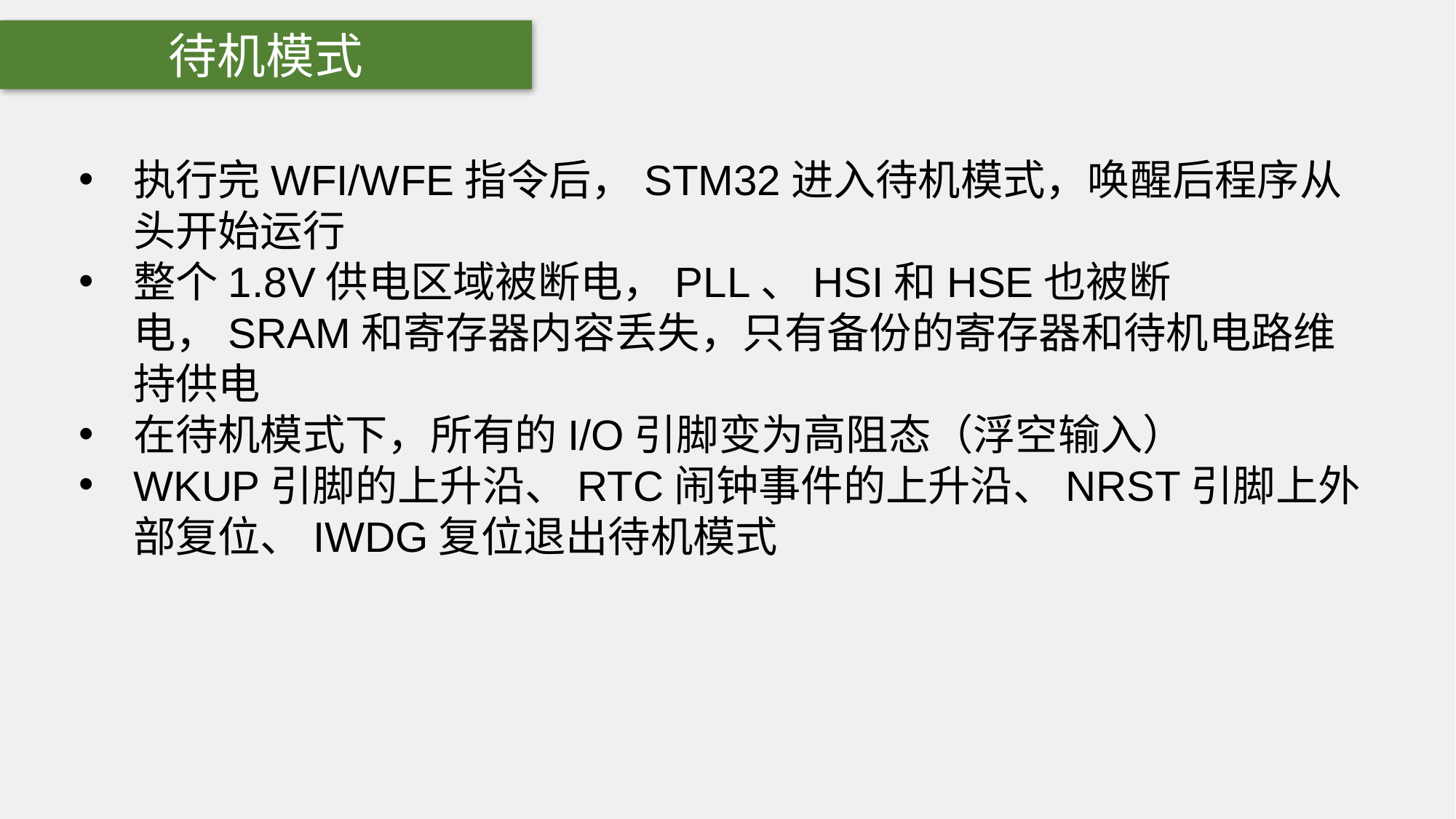

待机模式
执行完WFI/WFE指令后，STM32进入待机模式，唤醒后程序从头开始运行
整个1.8V供电区域被断电，PLL、HSI和HSE也被断电，SRAM和寄存器内容丢失，只有备份的寄存器和待机电路维持供电
在待机模式下，所有的I/O引脚变为高阻态（浮空输入）
WKUP引脚的上升沿、RTC闹钟事件的上升沿、NRST引脚上外部复位、IWDG复位退出待机模式